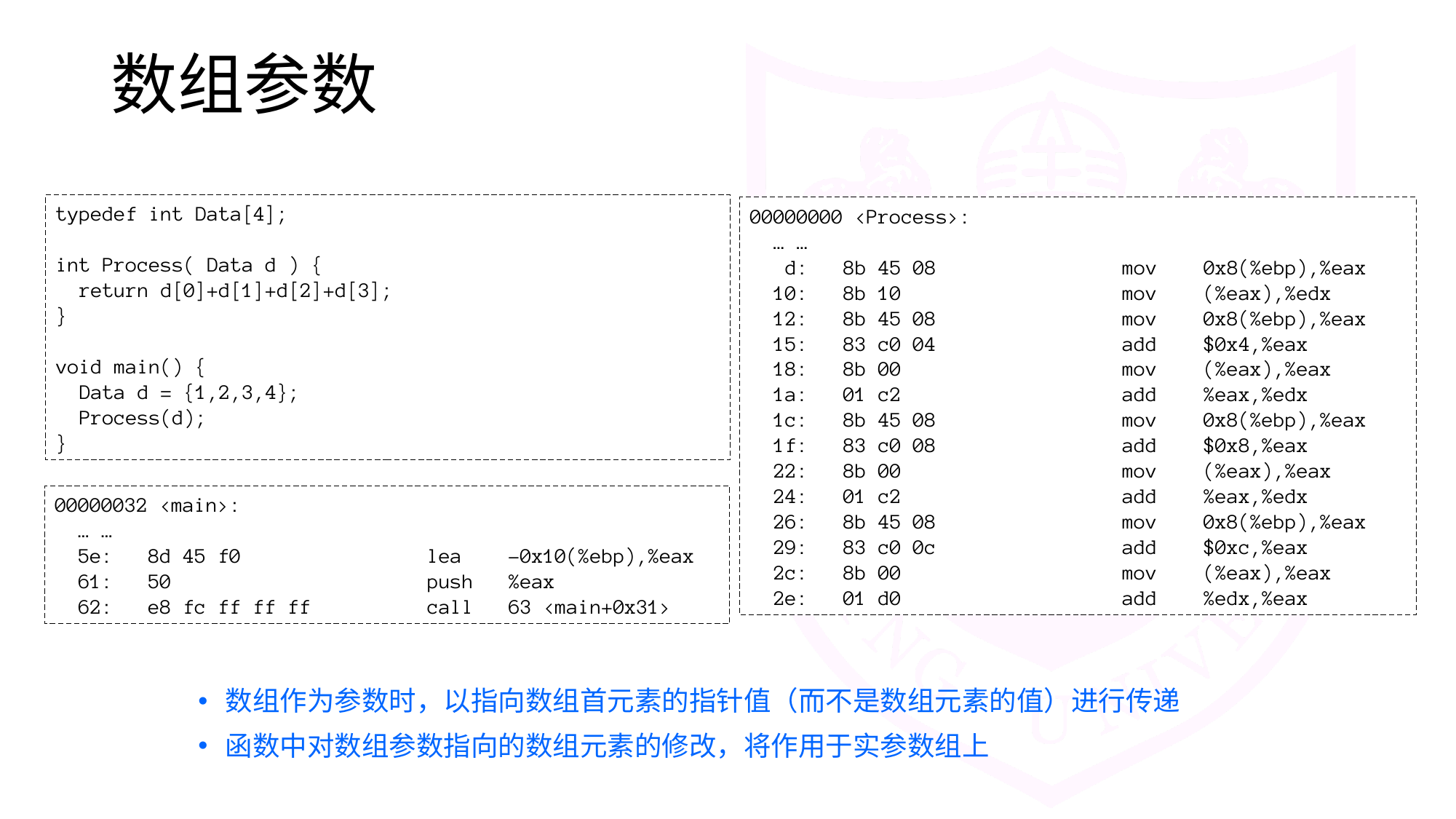

# 数组参数
typedef int Data[4];

int Process( Data d ) {
  return d[0]+d[1]+d[2]+d[3];
}

void main() {
  Data d = {1,2,3,4};
  Process(d);
}
00000000 <Process>:
  … …
   d:   8b 45 08                mov    0x8(%ebp),%eax
  10:   8b 10                   mov    (%eax),%edx
  12:   8b 45 08                mov    0x8(%ebp),%eax
  15:   83 c0 04                add    $0x4,%eax
  18:   8b 00                   mov    (%eax),%eax
  1a:   01 c2                   add    %eax,%edx
  1c:   8b 45 08                mov    0x8(%ebp),%eax
  1f:   83 c0 08                add    $0x8,%eax
  22:   8b 00                   mov    (%eax),%eax
  24:   01 c2                   add    %eax,%edx
  26:   8b 45 08                mov    0x8(%ebp),%eax
  29:   83 c0 0c                add    $0xc,%eax
  2c:   8b 00                   mov    (%eax),%eax
  2e:   01 d0                   add    %edx,%eax
00000032 <main>:
  … …
  5e:   8d 45 f0                lea    -0x10(%ebp),%eax
  61:   50                      push   %eax
  62:   e8 fc ff ff ff          call   63 <main+0x31>
数组作为参数时，以指向数组首元素的指针值（而不是数组元素的值）进行传递
函数中对数组参数指向的数组元素的修改，将作用于实参数组上